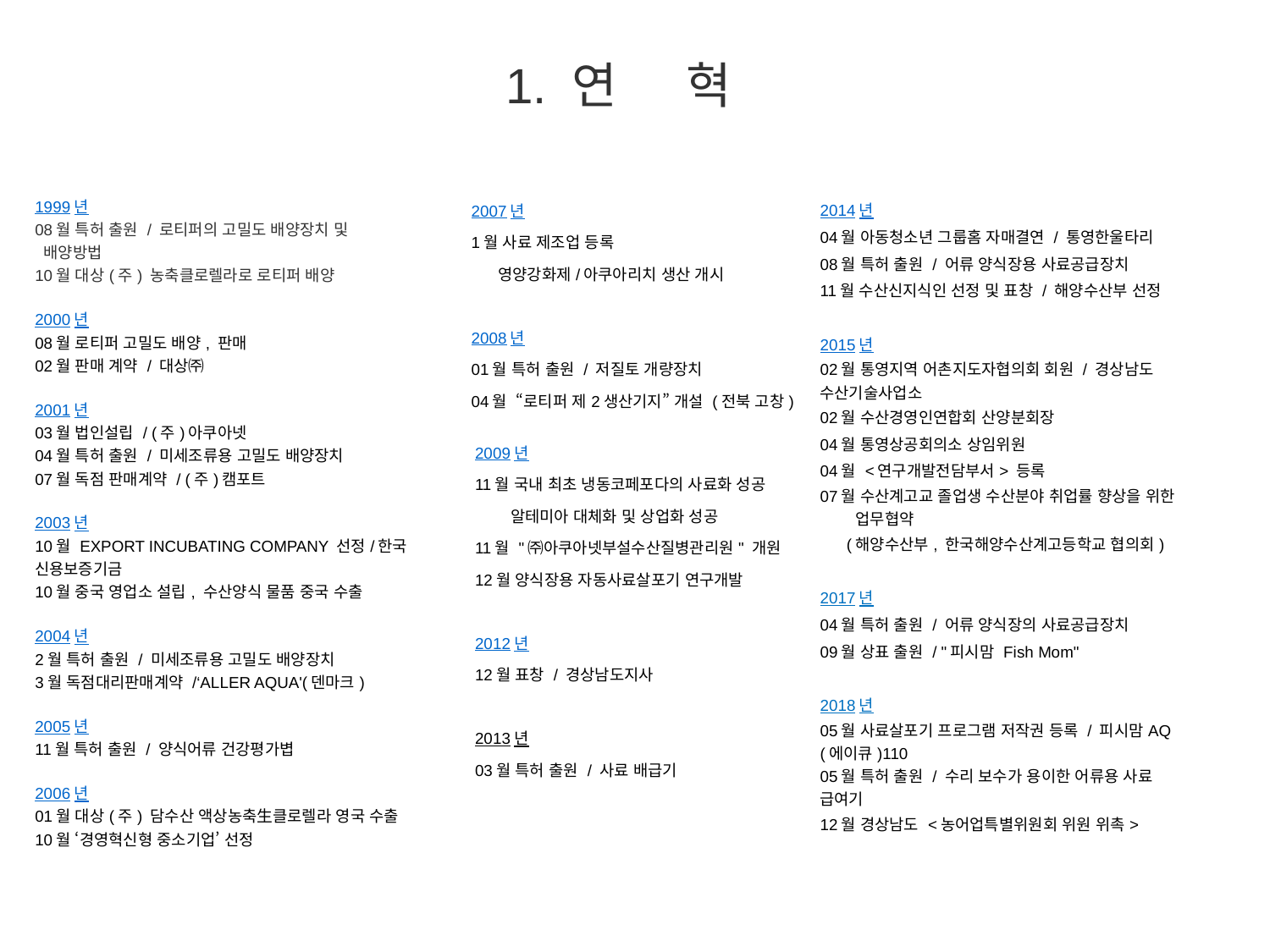

| 1. 연 혁 |
| --- |
| 2007년 |
| --- |
| 1월 사료 제조업 등록 |
| 영양강화제/아쿠아리치 생산 개시 |
|  |
| 2008년 |
| 01월 특허 출원 / 저질토 개량장치 |
| 04월 “로티퍼 제2생산기지” 개설 (전북 고창) |
| 1999년 |
| --- |
| 08월 특허 출원 / 로티퍼의 고밀도 배양장치 및 배양방법 |
| 10월 대상(주) 농축클로렐라로 로티퍼 배양 |
|  |
| 2000년 |
| 08월 로티퍼 고밀도 배양, 판매 |
| 02월 판매 계약 / 대상㈜ |
|  |
| 2001년 |
| 03월 법인설립 / (주)아쿠아넷 |
| 04월 특허 출원 / 미세조류용 고밀도 배양장치 |
| 07월 독점 판매계약 / (주)캠포트 |
|  |
| 2003년 |
| 10월 EXPORT INCUBATING COMPANY 선정/한국 신용보증기금 |
| 10월 중국 영업소 설립, 수산양식 물품 중국 수출 |
|  |
| 2004년 |
| 2월 특허 출원 / 미세조류용 고밀도 배양장치 |
| 3월 독점대리판매계약 /‘ALLER AQUA'(덴마크) |
|  |
| 2005년 |
| 11월 특허 출원 / 양식어류 건강평가볍 |
|  |
| 2006년 |
| 01월 대상(주) 담수산 액상농축生클로렐라 영국 수출 |
| 10월 ‘경영혁신형 중소기업’ 선정 |
| 2014년 |
| --- |
| 04월 아동청소년 그룹홈 자매결연 / 통영한울타리 |
| 08월 특허 출원 / 어류 양식장용 사료공급장치 |
| 11월 수산신지식인 선정 및 표창 / 해양수산부 선정 |
|  |
| 2015년 |
| 02월 통영지역 어촌지도자협의회 회원 / 경상남도 수산기술사업소 |
| 02월 수산경영인연합회 산양분회장 |
| 04월 통영상공회의소 상임위원 |
| 04월 <연구개발전담부서> 등록 |
| 07월 수산계고교 졸업생 수산분야 취업률 향상을 위한 업무협약 |
| (해양수산부, 한국해양수산계고등학교 협의회) |
|  |
| 2017년 |
| 04월 특허 출원 / 어류 양식장의 사료공급장치 |
| 09월 상표 출원 / "피시맘 Fish Mom" |
|  |
| 2018년 |
| 05월 사료살포기 프로그램 저작권 등록 / 피시맘AQ (에이큐)110 |
| 05월 특허 출원 / 수리 보수가 용이한 어류용 사료 급여기 |
| 12월 경상남도 <농어업특별위원회 위원 위촉> |
| 2009년 |
| --- |
| 11월 국내 최초 냉동코페포다의 사료화 성공 |
| 알테미아 대체화 및 상업화 성공 |
| 11월 "㈜아쿠아넷부설수산질병관리원" 개원 |
| 12월 양식장용 자동사료살포기 연구개발 |
|  |
| 2012년 |
| 12월 표창 / 경상남도지사 |
|  |
| 2013년 |
| 03월 특허 출원 / 사료 배급기 |